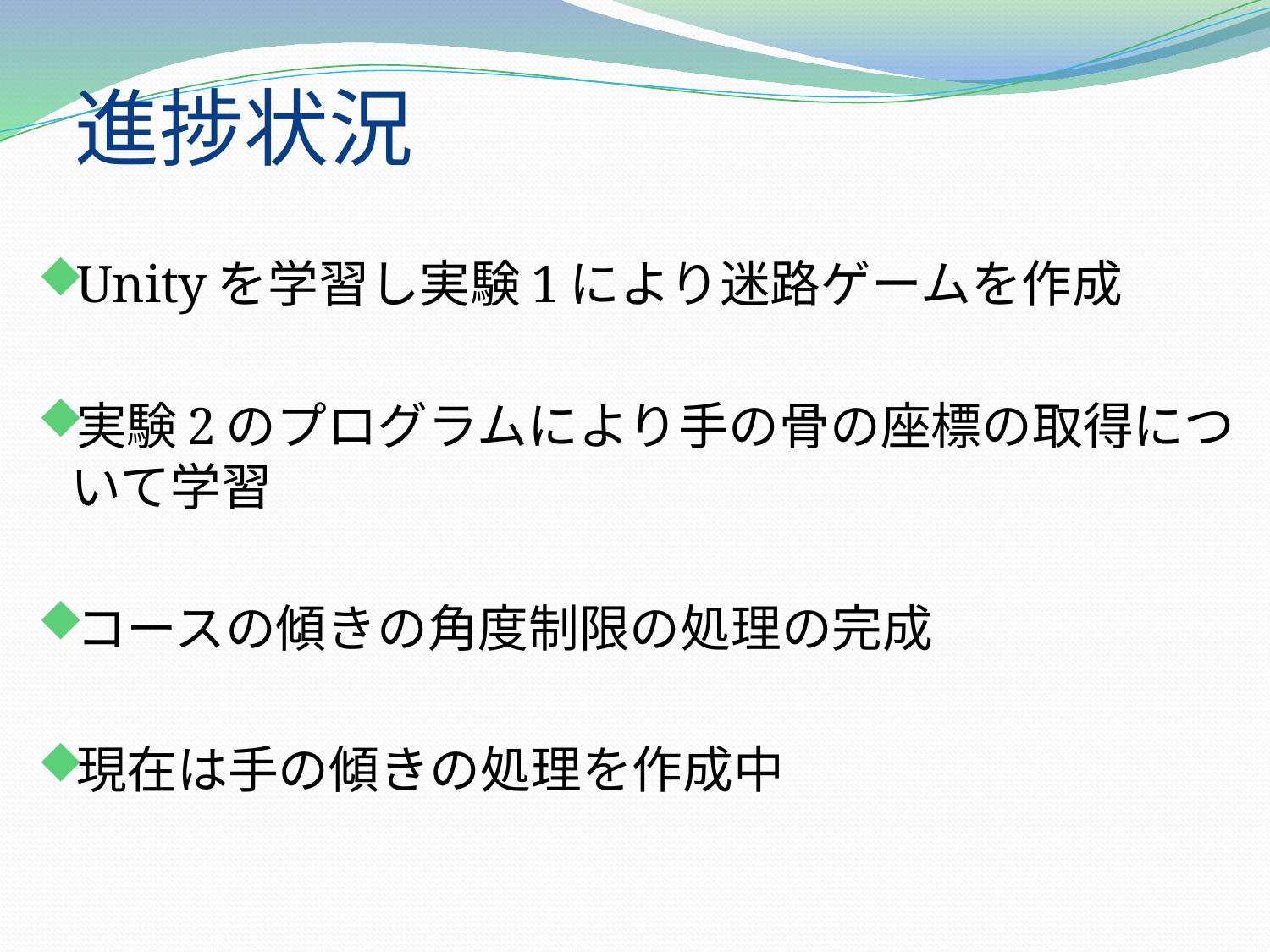

# 進捗状況
Unityを学習し実験1により迷路ゲームを作成

実験2のプログラムにより手の骨の座標の取得について学習

コースの傾きの角度制限の処理の完成

現在は手の傾きの処理を作成中